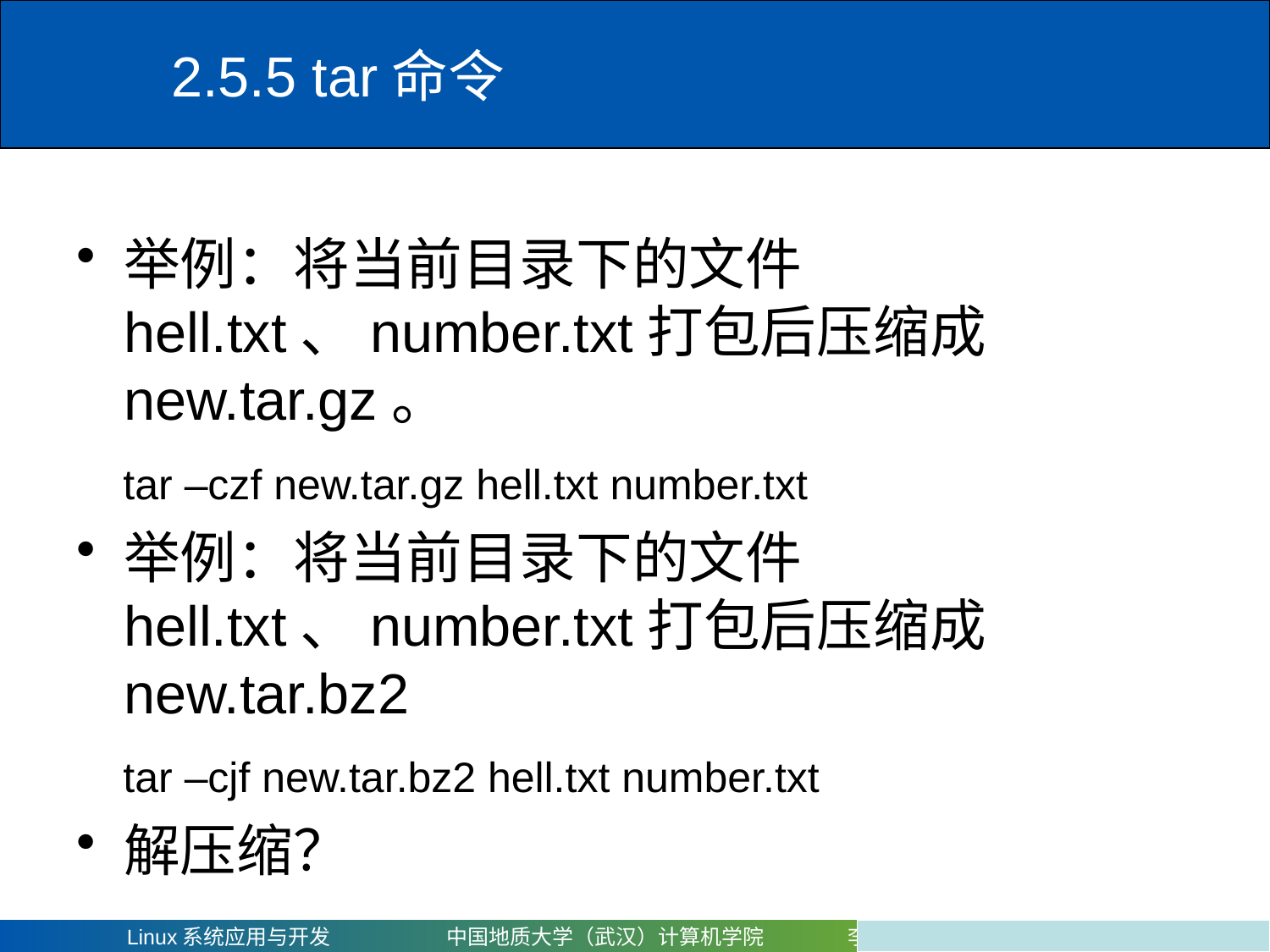

# 2.5.5 tar命令
举例：将当前目录下的文件hell.txt、number.txt打包后压缩成new.tar.gz。
   tar –czf new.tar.gz hell.txt number.txt
举例：将当前目录下的文件hell.txt、number.txt打包后压缩成new.tar.bz2
   tar –cjf new.tar.bz2 hell.txt number.txt
解压缩？